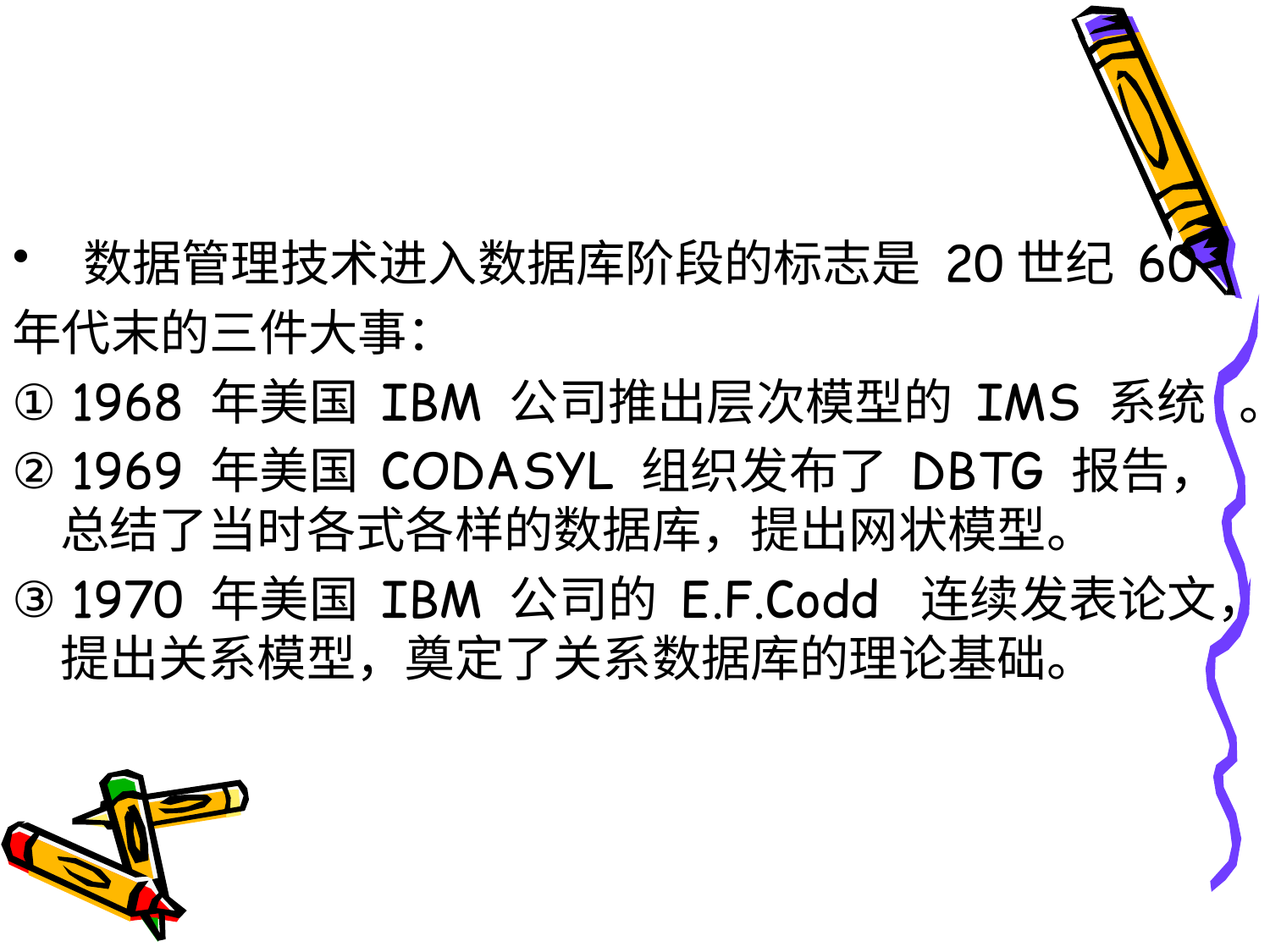

#
 数据管理技术进入数据库阶段的标志是 20世纪 60
年代末的三件大事：
① 1968 年美国 IBM 公司推出层次模型的 IMS 系统   。
② 1969 年美国 CODASYL 组织发布了 DBTG 报告，总结了当时各式各样的数据库，提出网状模型。
③ 1970 年美国 IBM 公司的 E.F.Codd  连续发表论文，提出关系模型，奠定了关系数据库的理论基础。